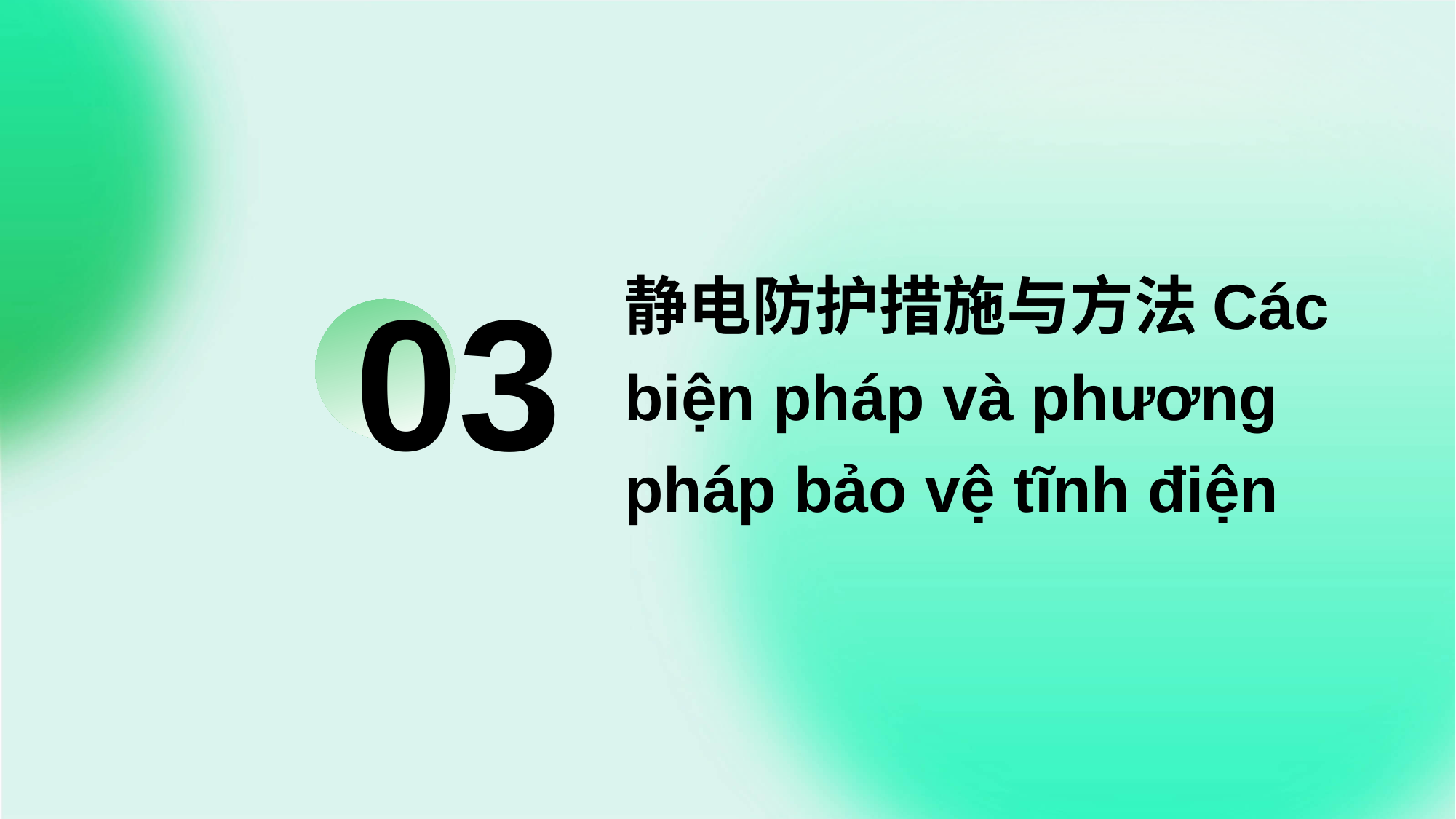

静电防护措施与方法Các biện pháp và phương pháp bảo vệ tĩnh điện
03